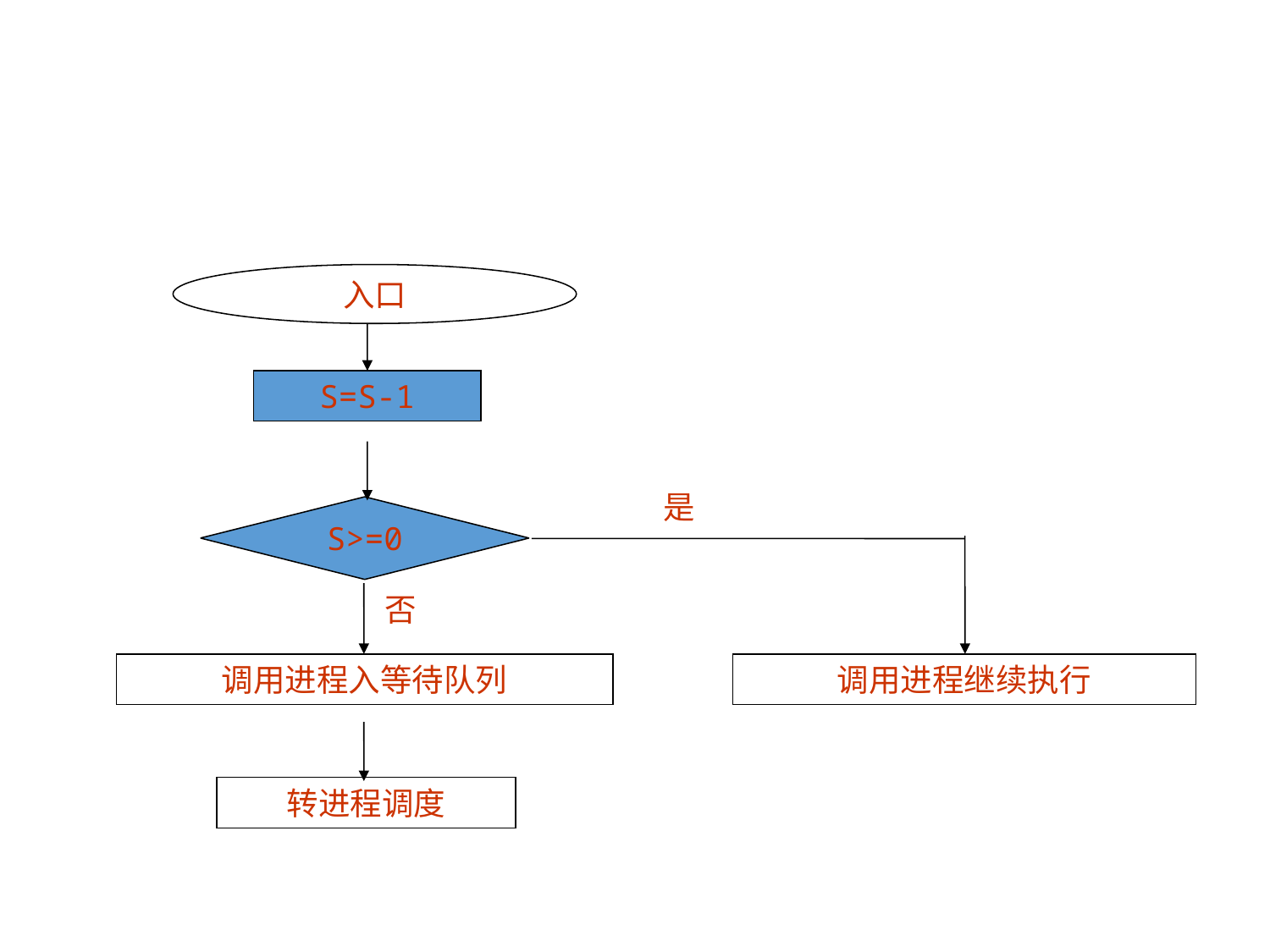

#
入口

S=S-1

是
S>=0

否
调用进程入等待队列
调用进程继续执行

转进程调度